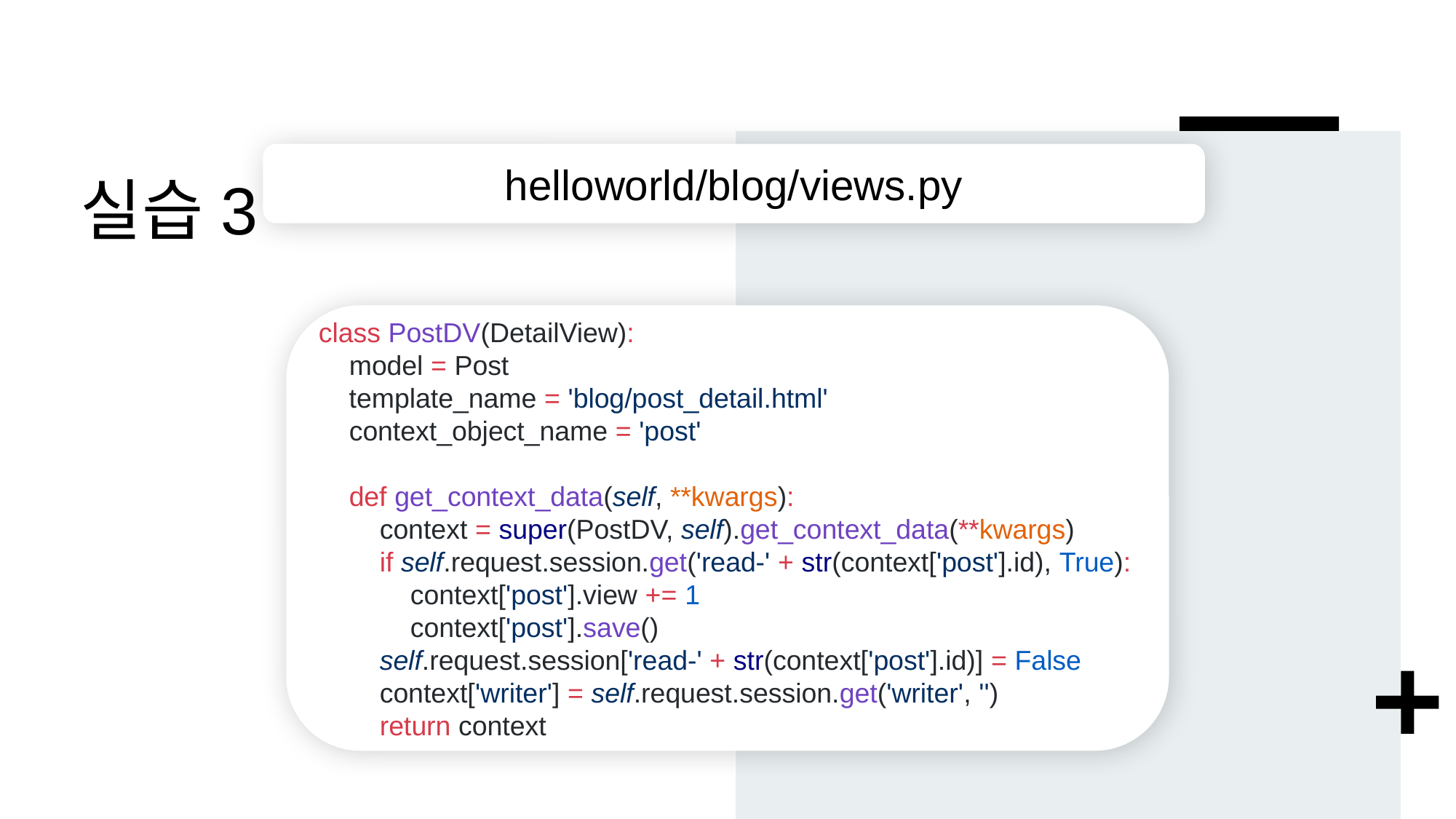

# 실습3
helloworld/blog/views.py
class PostDV(DetailView):
    model = Post
    template_name = 'blog/post_detail.html'
    context_object_name = 'post'
    def get_context_data(self, **kwargs):
        context = super(PostDV, self).get_context_data(**kwargs)
        if self.request.session.get('read-' + str(context['post'].id), True):
            context['post'].view += 1
            context['post'].save()
        self.request.session['read-' + str(context['post'].id)] = False
        context['writer'] = self.request.session.get('writer', '')
        return context